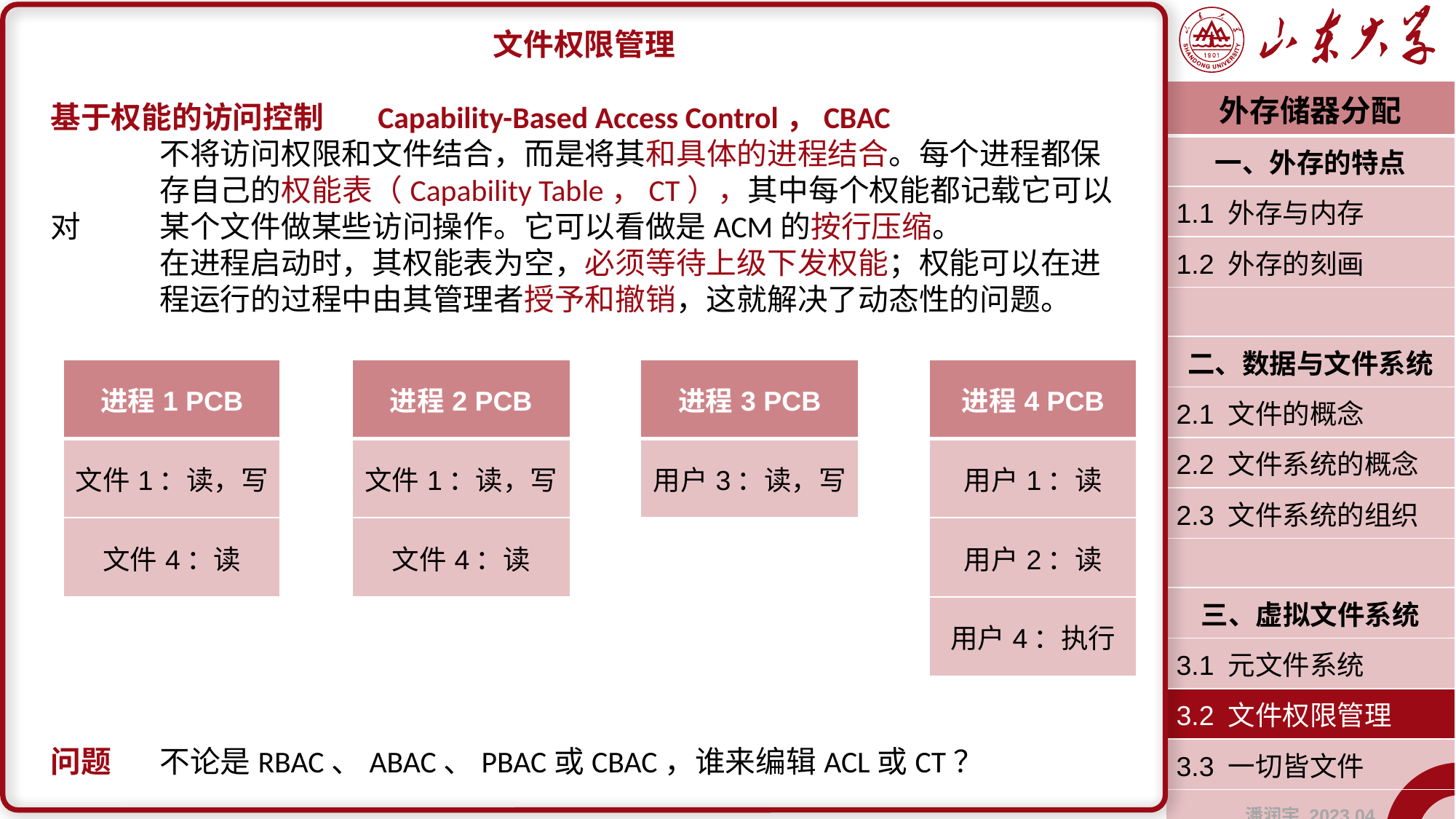

文件权限管理

基于权能的访问控制	Capability-Based Access Control，CBAC
	不将访问权限和文件结合，而是将其和具体的进程结合。每个进程都保	存自己的权能表（Capability Table，CT），其中每个权能都记载它可以对	某个文件做某些访问操作。它可以看做是ACM的按行压缩。
	在进程启动时，其权能表为空，必须等待上级下发权能；权能可以在进	程运行的过程中由其管理者授予和撤销，这就解决了动态性的问题。

问题	不论是RBAC、ABAC、PBAC或CBAC，谁来编辑ACL或CT？
| 外存储器分配 |
| --- |
| 一、外存的特点 |
| 1.1 外存与内存 |
| 1.2 外存的刻画 |
|  |
| 二、数据与文件系统 |
| 2.1 文件的概念 |
| 2.2 文件系统的概念 |
| 2.3 文件系统的组织 |
|  |
| 三、虚拟文件系统 |
| 3.1 元文件系统 |
| 3.2 文件权限管理 |
| 3.3 一切皆文件 |
| 潘润宇 2023.04 |
| 进程1 PCB |
| --- |
| 文件1：读，写 |
| 文件4：读 |
| 进程2 PCB |
| --- |
| 文件1：读，写 |
| 文件4：读 |
| 进程3 PCB |
| --- |
| 用户3：读，写 |
| 进程4 PCB |
| --- |
| 用户1：读 |
| 用户2：读 |
| 用户4：执行 |